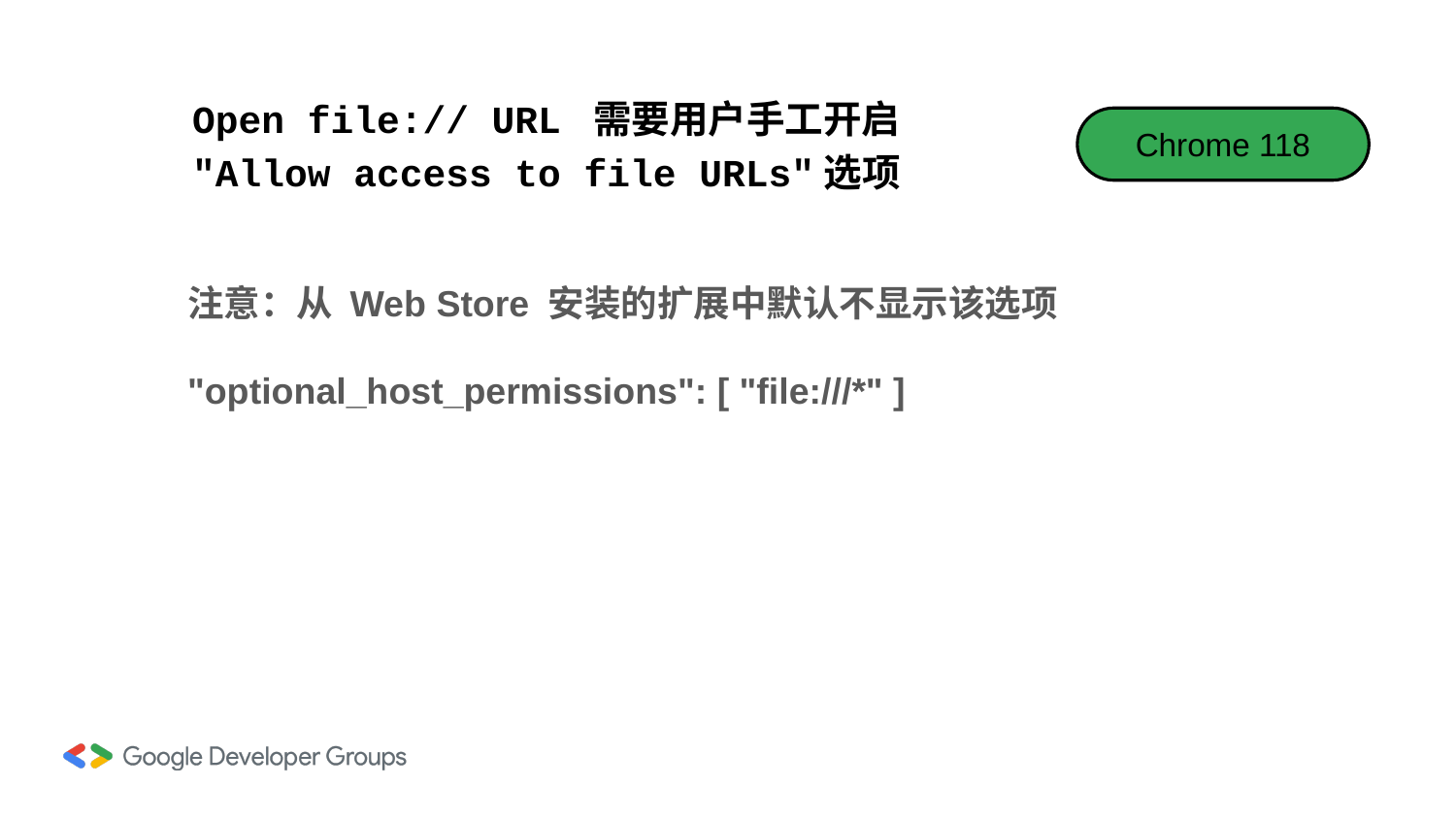

# Open file:// URL 需要用户手工开启 "Allow access to file URLs"选项
Chrome 118
注意：从 Web Store 安装的扩展中默认不显示该选项

"optional_host_permissions": [ "file:///*" ]